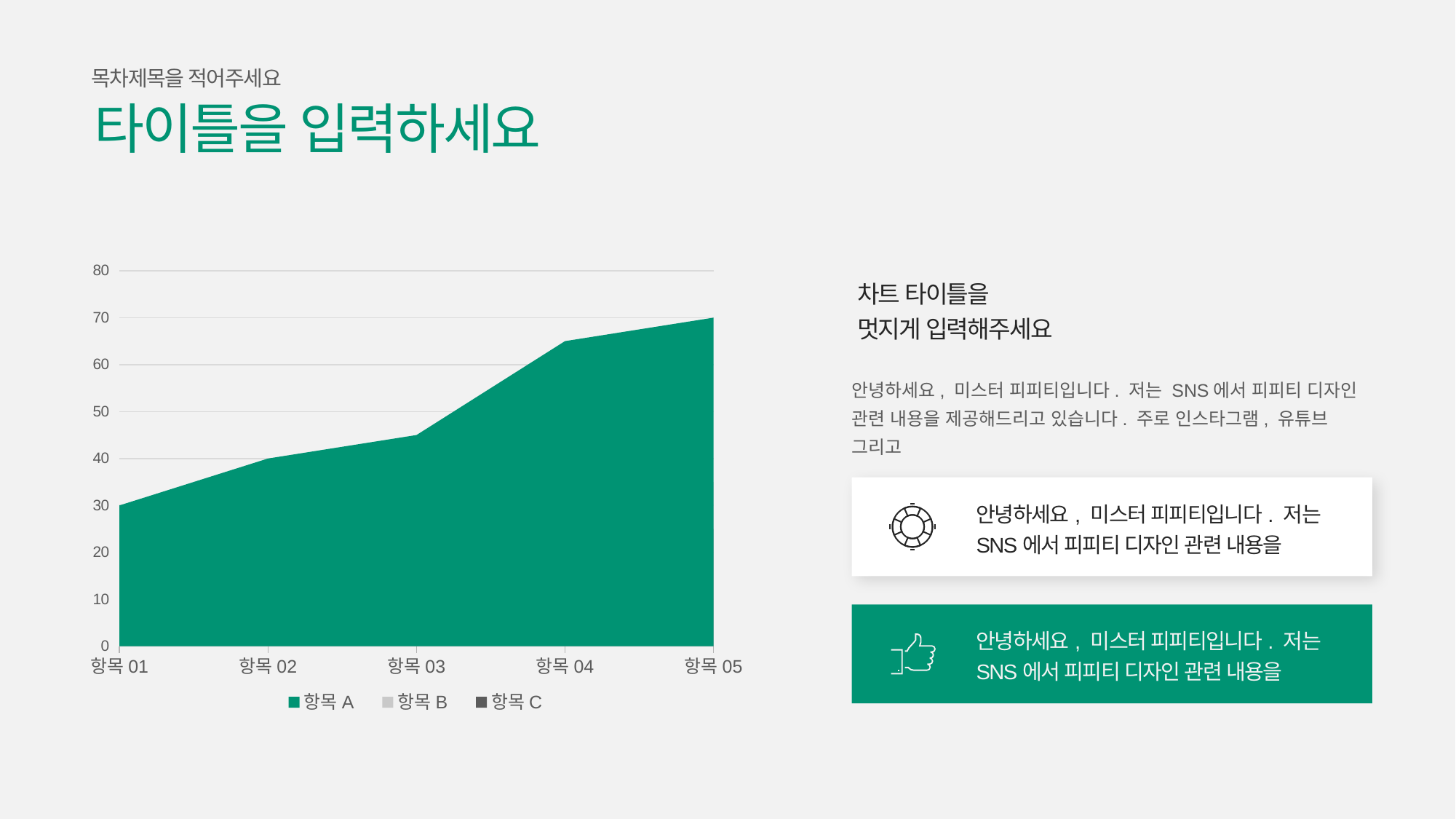

목차제목을 적어주세요
타이틀을 입력하세요

### Chart

| Category | 항목A | 항목B | 항목C |
|---|---|---|---|
| 항목01 | 30.0 | 20.0 | 10.0 |
| 항목02 | 40.0 | 25.0 | 15.0 |
| 항목03 | 45.0 | 33.0 | 16.0 |
| 항목04 | 65.0 | 30.0 | 20.0 |
| 항목05 | 70.0 | 35.0 | 25.0 |
차트 타이틀을
멋지게 입력해주세요
안녕하세요, 미스터 피피티입니다. 저는 SNS에서 피피티 디자인 관련 내용을 제공해드리고 있습니다. 주로 인스타그램, 유튜브 그리고

안녕하세요, 미스터 피피티입니다. 저는 SNS에서 피피티 디자인 관련 내용을

안녕하세요, 미스터 피피티입니다. 저는 SNS에서 피피티 디자인 관련 내용을